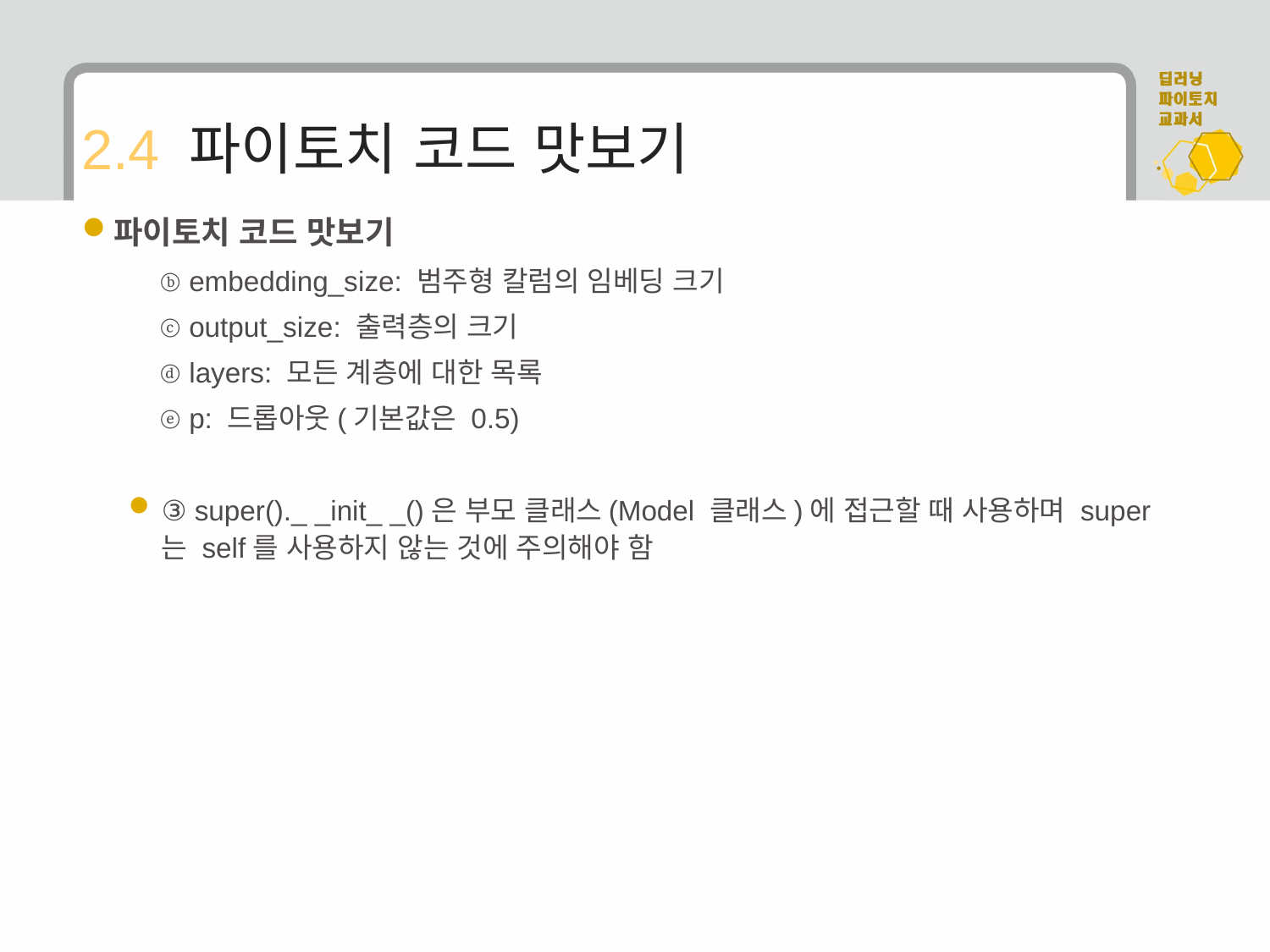

# 2.4 파이토치 코드 맛보기
파이토치 코드 맛보기
    ⓑ embedding_size: 범주형 칼럼의 임베딩 크기
    ⓒ output_size: 출력층의 크기
    ⓓ layers: 모든 계층에 대한 목록
    ⓔ p: 드롭아웃(기본값은 0.5)

③ super()._ _init_ _()은 부모 클래스(Model 클래스)에 접근할 때 사용하며 super는 self를 사용하지 않는 것에 주의해야 함